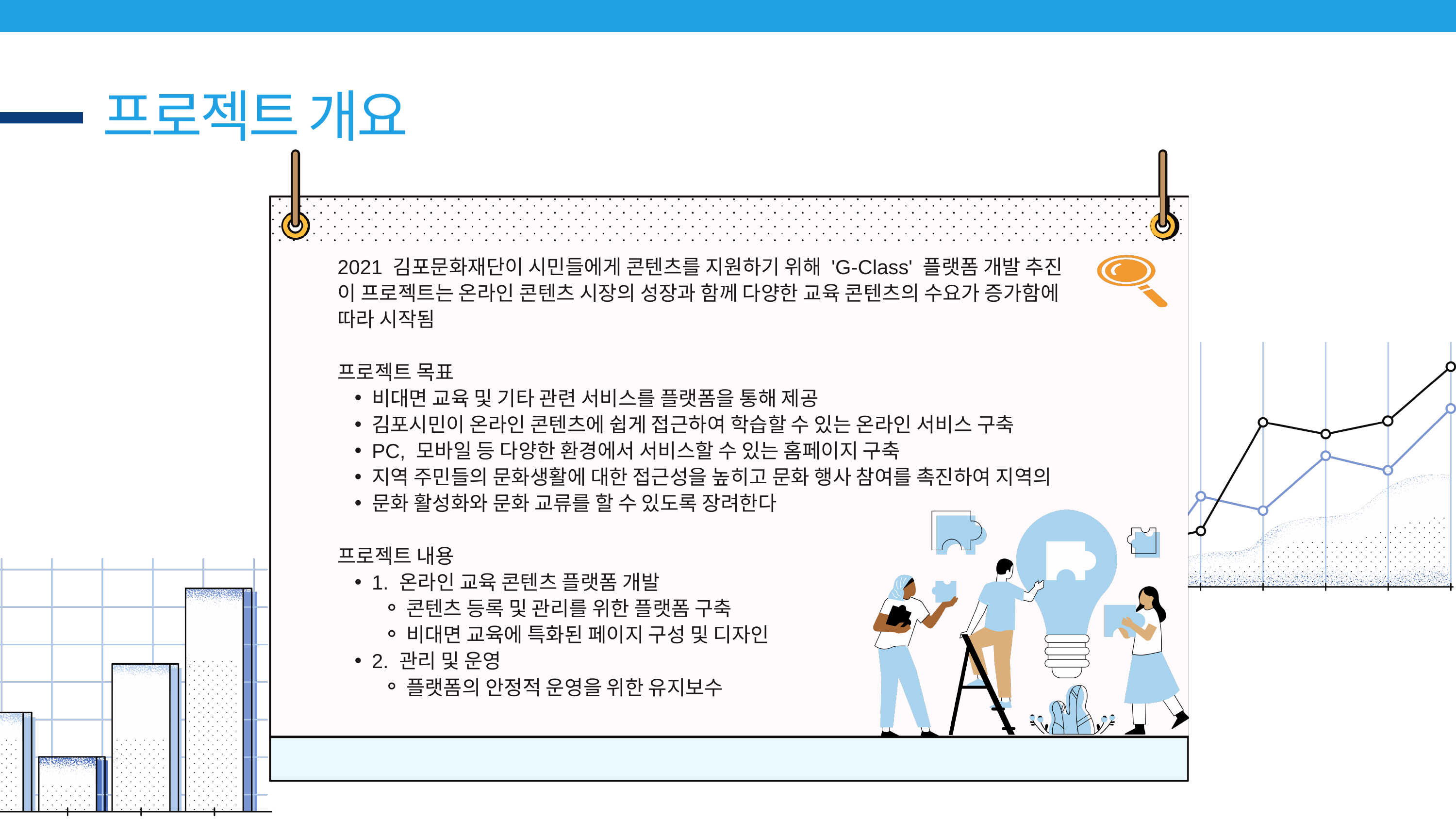

프로젝트 개요

2021 김포문화재단이 시민들에게 콘텐츠를 지원하기 위해 'G-Class' 플랫폼 개발 추진
이 프로젝트는 온라인 콘텐츠 시장의 성장과 함께 다양한 교육 콘텐츠의 수요가 증가함에
따라 시작됨

프로젝트 목표
비대면 교육 및 기타 관련 서비스를 플랫폼을 통해 제공
김포시민이 온라인 콘텐츠에 쉽게 접근하여 학습할 수 있는 온라인 서비스 구축
PC, 모바일 등 다양한 환경에서 서비스할 수 있는 홈페이지 구축
지역 주민들의 문화생활에 대한 접근성을 높히고 문화 행사 참여를 촉진하여 지역의
문화 활성화와 문화 교류를 할 수 있도록 장려한다

프로젝트 내용
1. 온라인 교육 콘텐츠 플랫폼 개발
콘텐츠 등록 및 관리를 위한 플랫폼 구축
비대면 교육에 특화된 페이지 구성 및 디자인
2. 관리 및 운영
플랫폼의 안정적 운영을 위한 유지보수